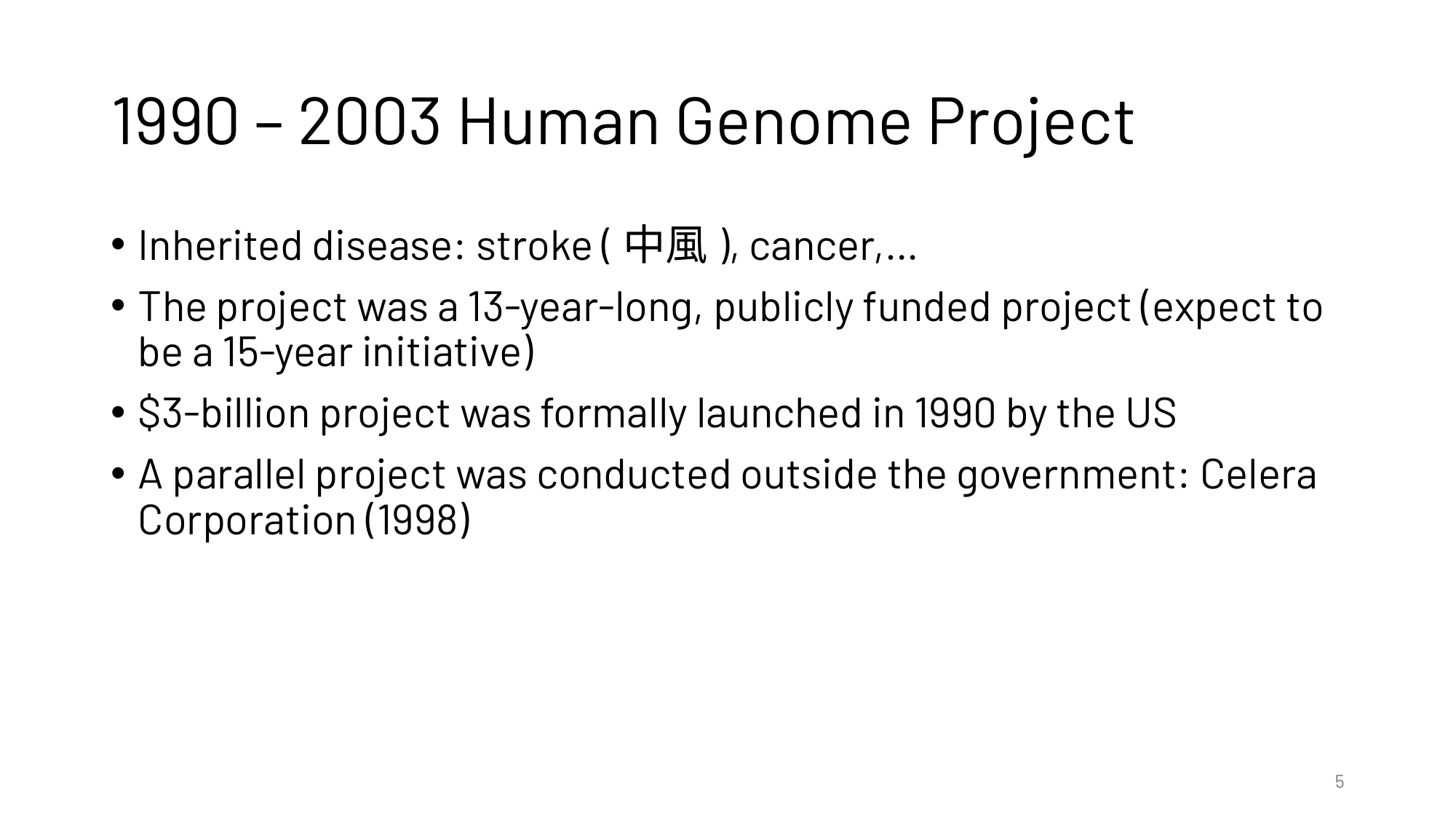

# 1990 – 2003 Human Genome Project
Inherited disease: stroke (中風), cancer,…
The project was a 13-year-long, publicly funded project (expect to be a 15-year initiative)
$3-billion project was formally launched in 1990 by the US
A parallel project was conducted outside the government: Celera Corporation (1998)
5